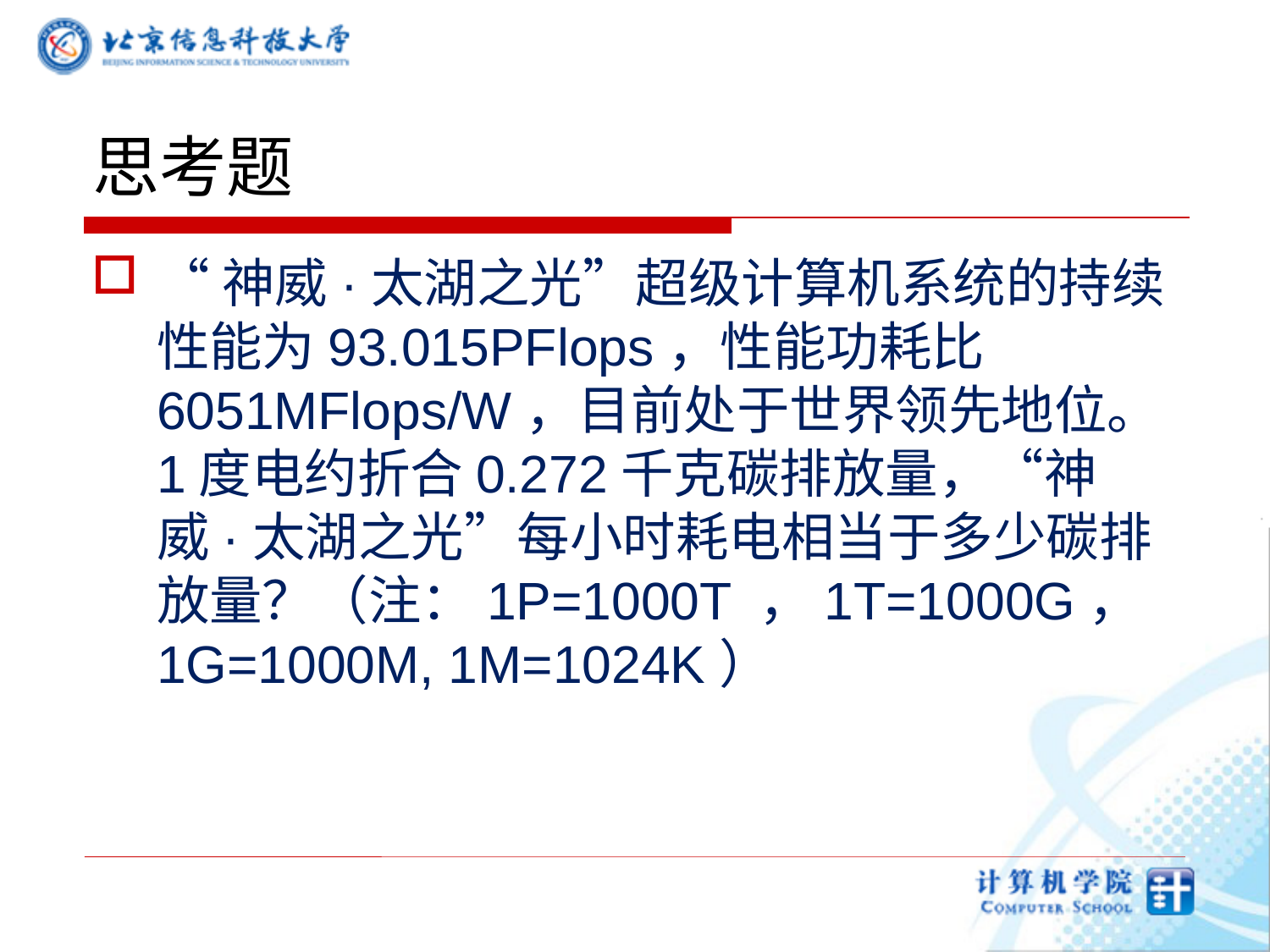

# 思考题
“神威·太湖之光”超级计算机系统的持续性能为93.015PFlops，性能功耗比6051MFlops/W，目前处于世界领先地位。1度电约折合0.272千克碳排放量，“神威·太湖之光”每小时耗电相当于多少碳排放量？（注：1P=1000T ，1T=1000G，1G=1000M, 1M=1024K）